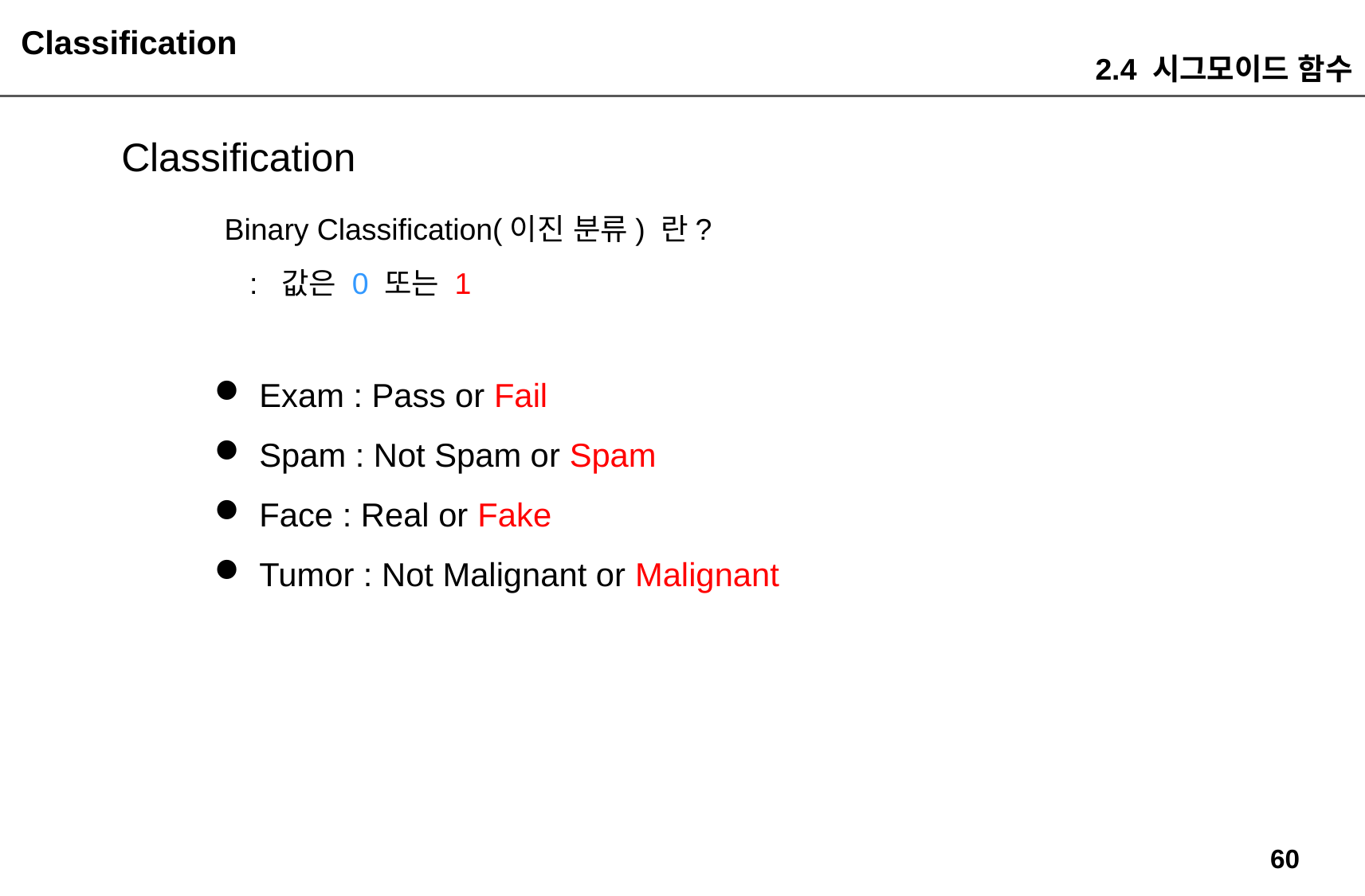

Classification
2.4 시그모이드 함수
Classification
Binary Classification(이진 분류) 란?
   :  값은 0 또는 1
Exam : Pass or Fail
Spam : Not Spam or Spam
Face : Real or Fake
Tumor : Not Malignant or Malignant